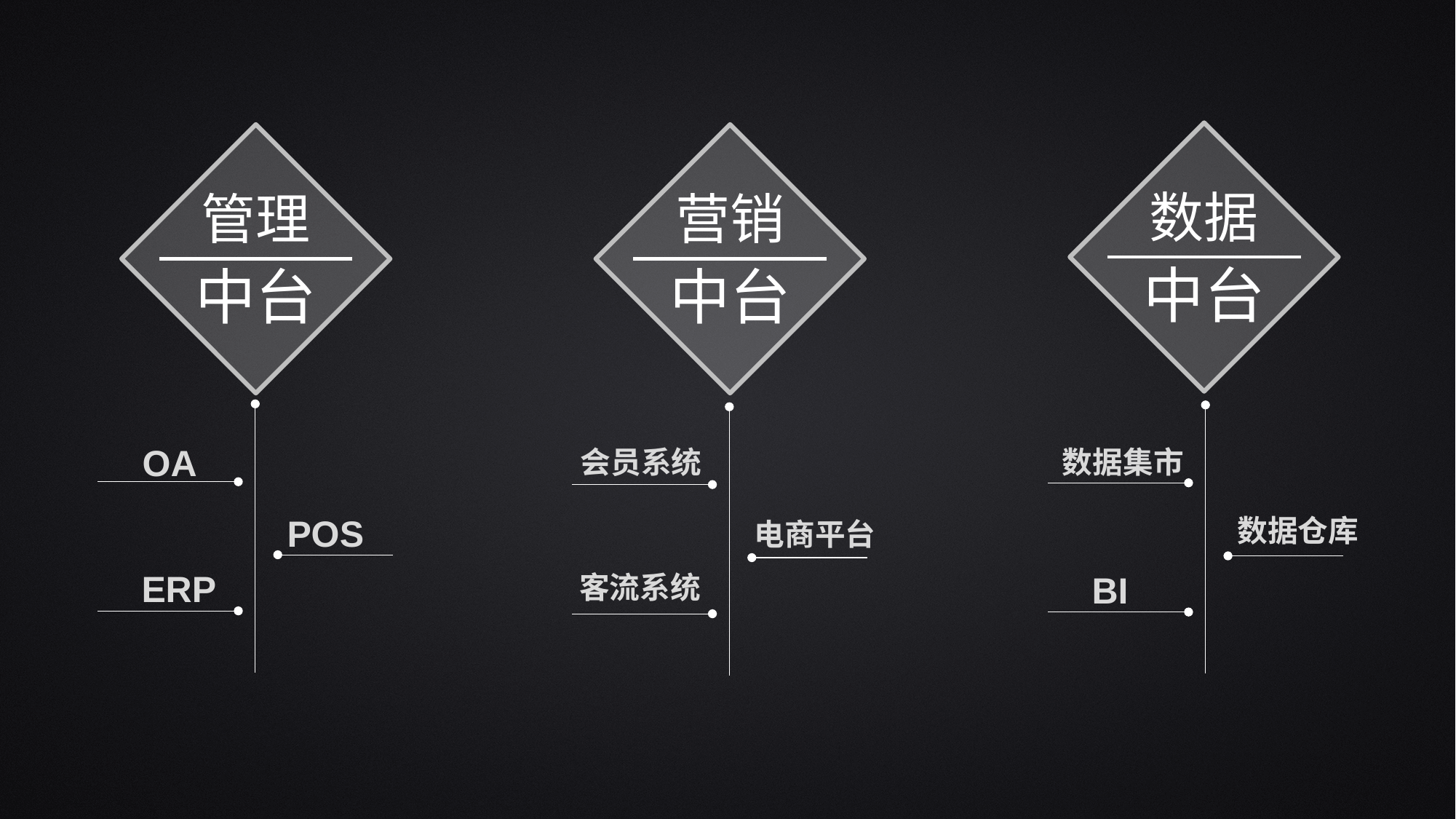

数据
管理
营销
中台
中台
中台
OA
会员系统
数据集市
POS
数据仓库
电商平台
ERP
BI
客流系统